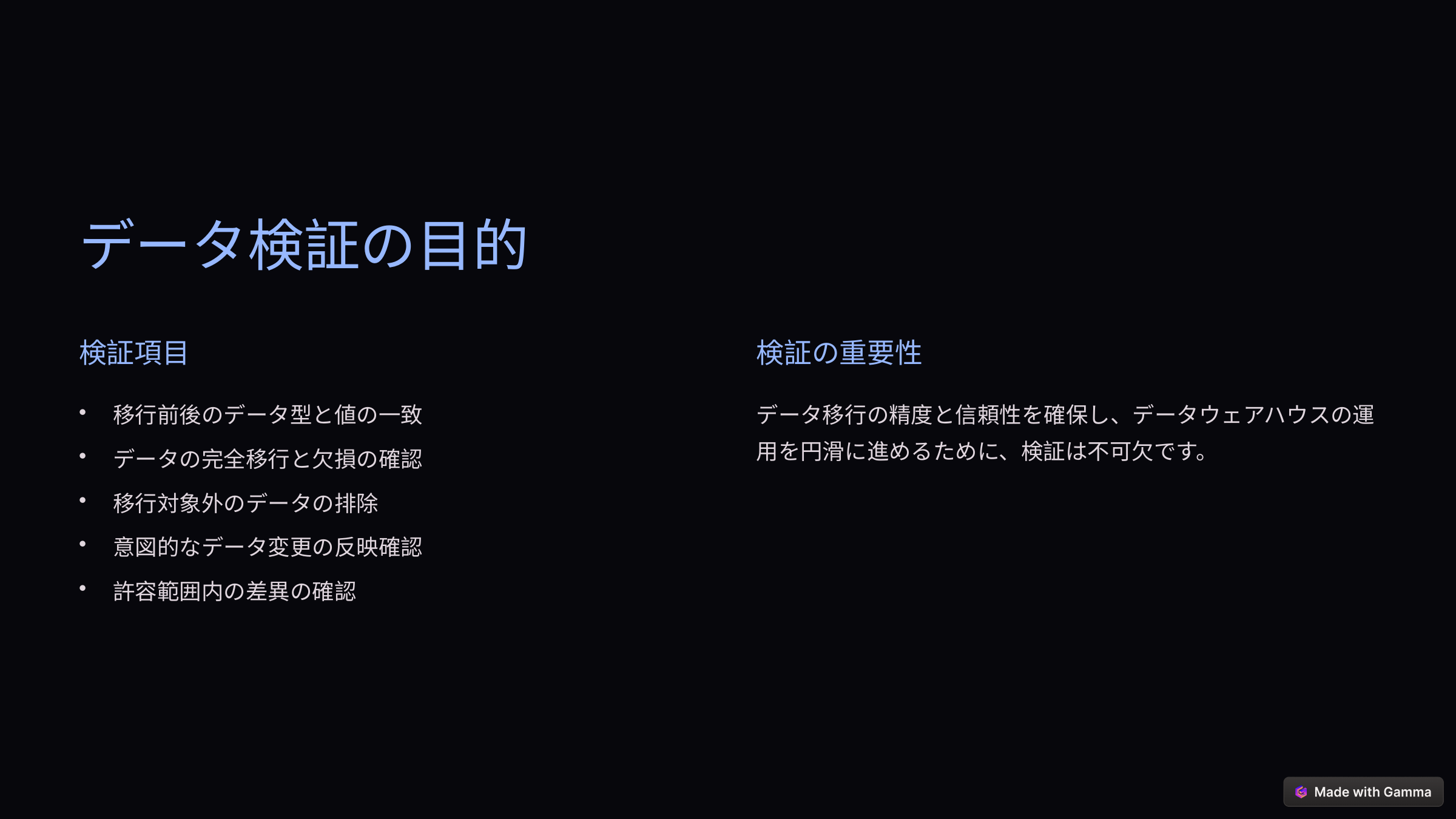

データ検証の目的
検証項目
検証の重要性
移行前後のデータ型と値の一致
データ移行の精度と信頼性を確保し、データウェアハウスの運用を円滑に進めるために、検証は不可欠です。
データの完全移行と欠損の確認
移行対象外のデータの排除
意図的なデータ変更の反映確認
許容範囲内の差異の確認